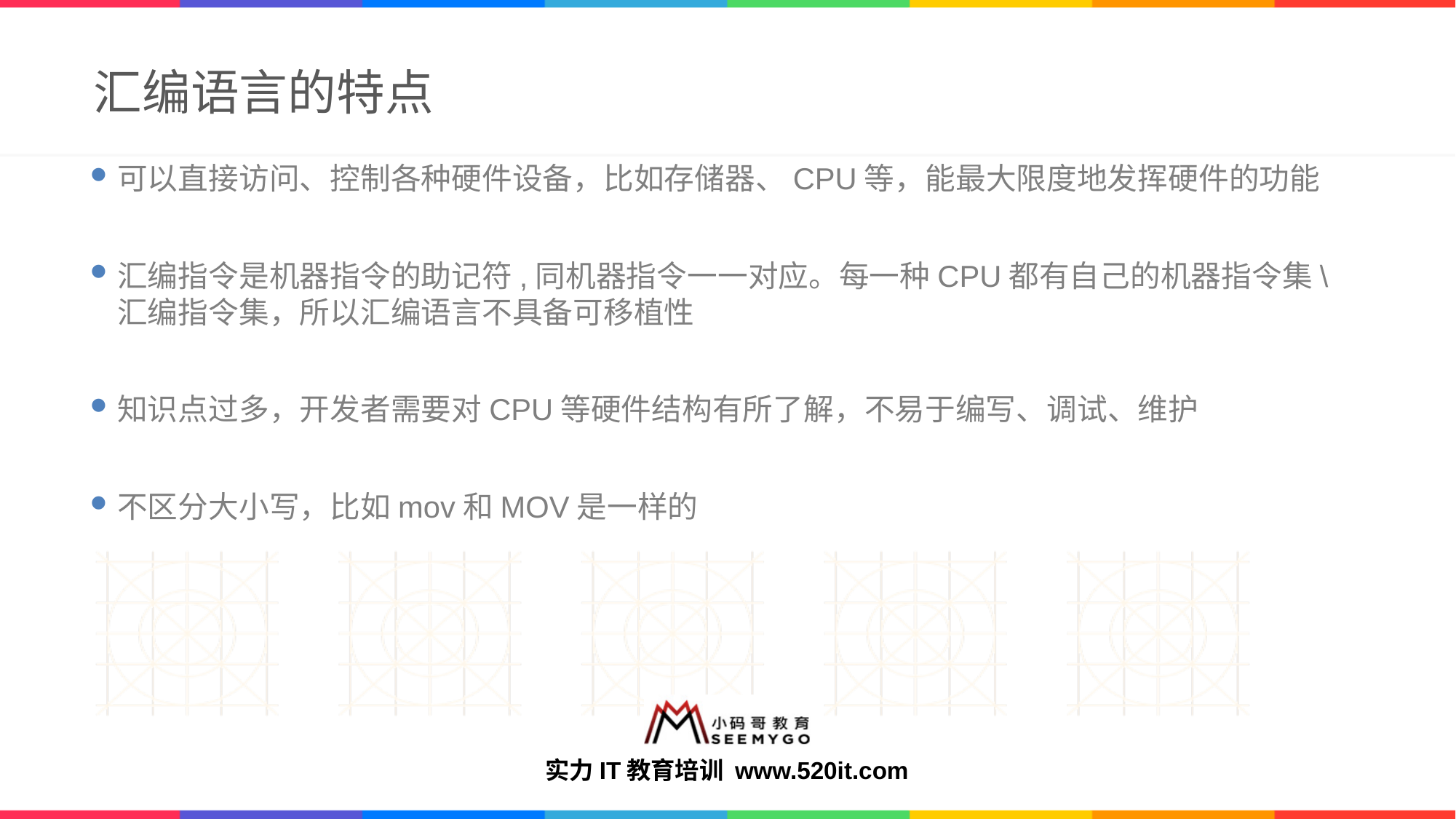

# 汇编语言的特点
可以直接访问、控制各种硬件设备，比如存储器、CPU等，能最大限度地发挥硬件的功能

汇编指令是机器指令的助记符,同机器指令一一对应。每一种CPU都有自己的机器指令集\汇编指令集，所以汇编语言不具备可移植性

知识点过多，开发者需要对CPU等硬件结构有所了解，不易于编写、调试、维护

不区分大小写，比如mov和MOV是一样的